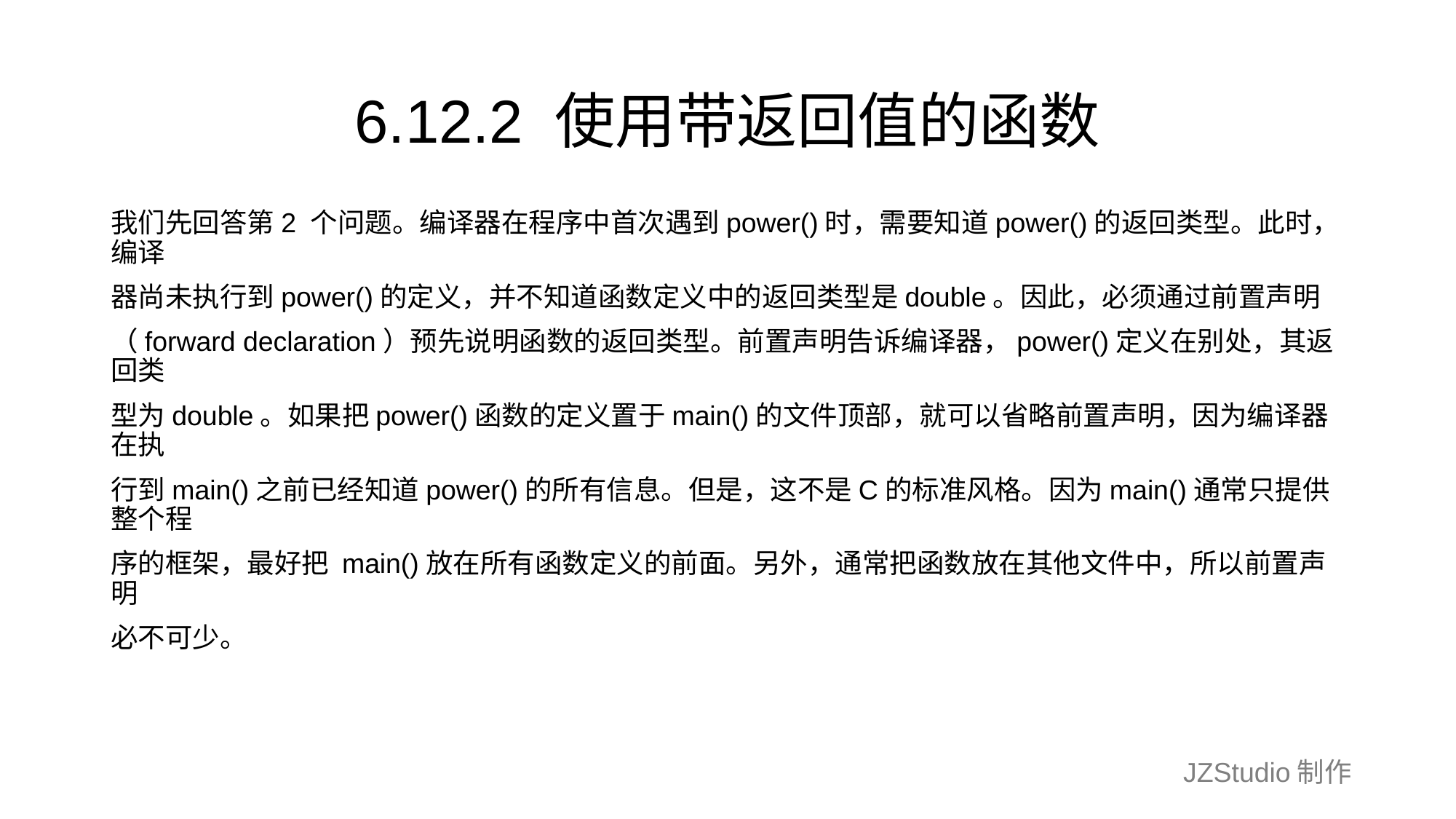

# 6.12.2 使用带返回值的函数
我们先回答第2 个问题。编译器在程序中首次遇到power()时，需要知道power()的返回类型。此时，编译
器尚未执行到power()的定义，并不知道函数定义中的返回类型是double。因此，必须通过前置声明
（forward declaration）预先说明函数的返回类型。前置声明告诉编译器，power()定义在别处，其返回类
型为double。如果把power()函数的定义置于main()的文件顶部，就可以省略前置声明，因为编译器在执
行到main()之前已经知道power()的所有信息。但是，这不是C的标准风格。因为main()通常只提供整个程
序的框架，最好把 main()放在所有函数定义的前面。另外，通常把函数放在其他文件中，所以前置声明
必不可少。